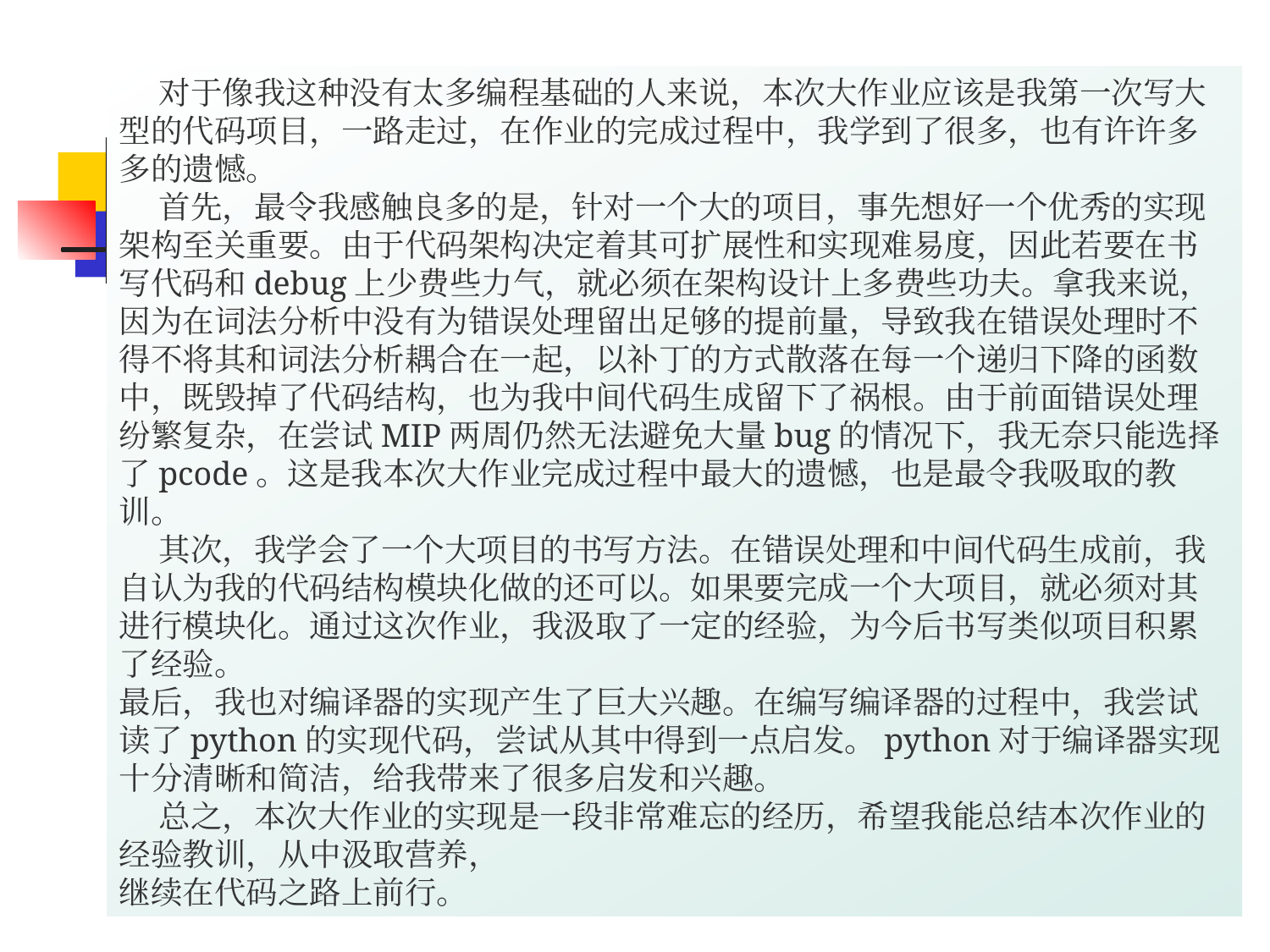

对于像我这种没有太多编程基础的人来说，本次大作业应该是我第一次写大型的代码项目，一路走过，在作业的完成过程中，我学到了很多，也有许许多多的遗憾。
    首先，最令我感触良多的是，针对一个大的项目，事先想好一个优秀的实现架构至关重要。由于代码架构决定着其可扩展性和实现难易度，因此若要在书写代码和debug上少费些力气，就必须在架构设计上多费些功夫。拿我来说，因为在词法分析中没有为错误处理留出足够的提前量，导致我在错误处理时不得不将其和词法分析耦合在一起，以补丁的方式散落在每一个递归下降的函数中，既毁掉了代码结构，也为我中间代码生成留下了祸根。由于前面错误处理纷繁复杂，在尝试MIP两周仍然无法避免大量bug的情况下，我无奈只能选择了pcode。这是我本次大作业完成过程中最大的遗憾，也是最令我吸取的教训。
    其次，我学会了一个大项目的书写方法。在错误处理和中间代码生成前，我自认为我的代码结构模块化做的还可以。如果要完成一个大项目，就必须对其进行模块化。通过这次作业，我汲取了一定的经验，为今后书写类似项目积累了经验。
最后，我也对编译器的实现产生了巨大兴趣。在编写编译器的过程中，我尝试读了python的实现代码，尝试从其中得到一点启发。python对于编译器实现十分清晰和简洁，给我带来了很多启发和兴趣。
    总之，本次大作业的实现是一段非常难忘的经历，希望我能总结本次作业的经验教训，从中汲取营养，
继续在代码之路上前行。